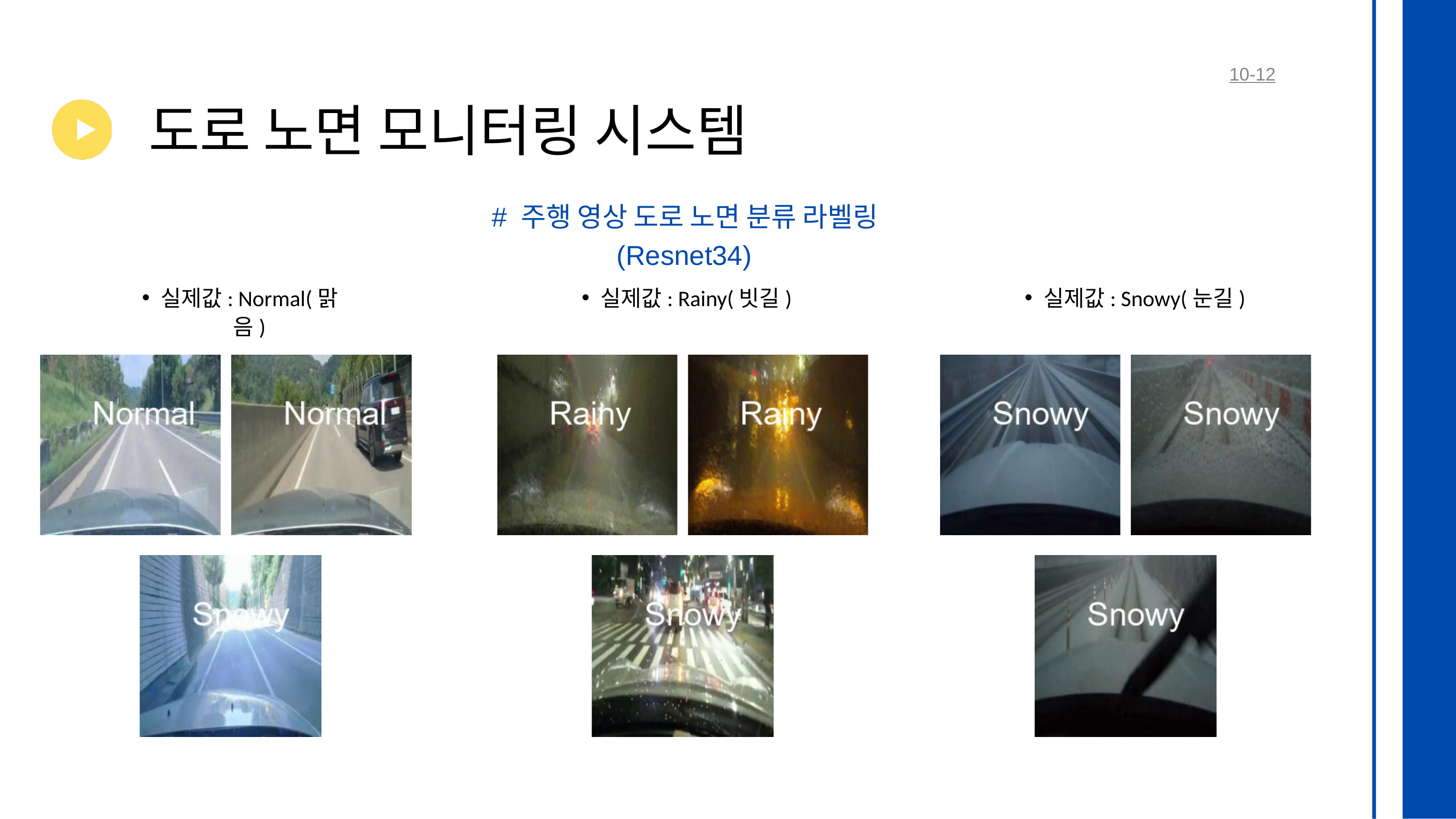

10-12
도로 노면 모니터링 시스템

# 주행 영상 도로 노면 분류 라벨링(Resnet34)
실제값: Normal(맑음)
실제값: Rainy(빗길)
실제값: Snowy(눈길)